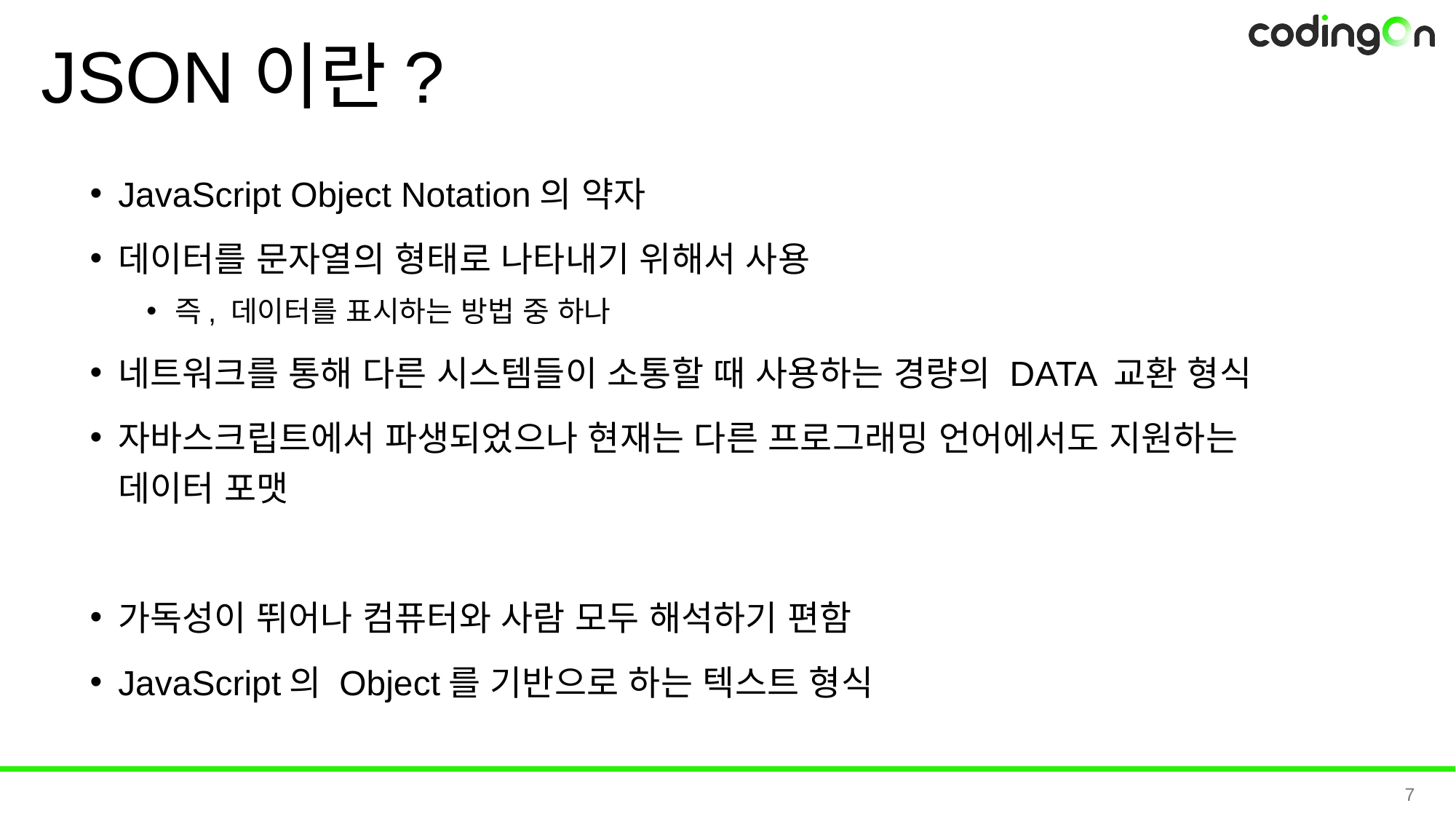

# JSON이란?
JavaScript Object Notation의 약자
데이터를 문자열의 형태로 나타내기 위해서 사용
즉, 데이터를 표시하는 방법 중 하나
네트워크를 통해 다른 시스템들이 소통할 때 사용하는 경량의 DATA 교환 형식
자바스크립트에서 파생되었으나 현재는 다른 프로그래밍 언어에서도 지원하는 데이터 포맷

가독성이 뛰어나 컴퓨터와 사람 모두 해석하기 편함
JavaScript의 Object를 기반으로 하는 텍스트 형식

7